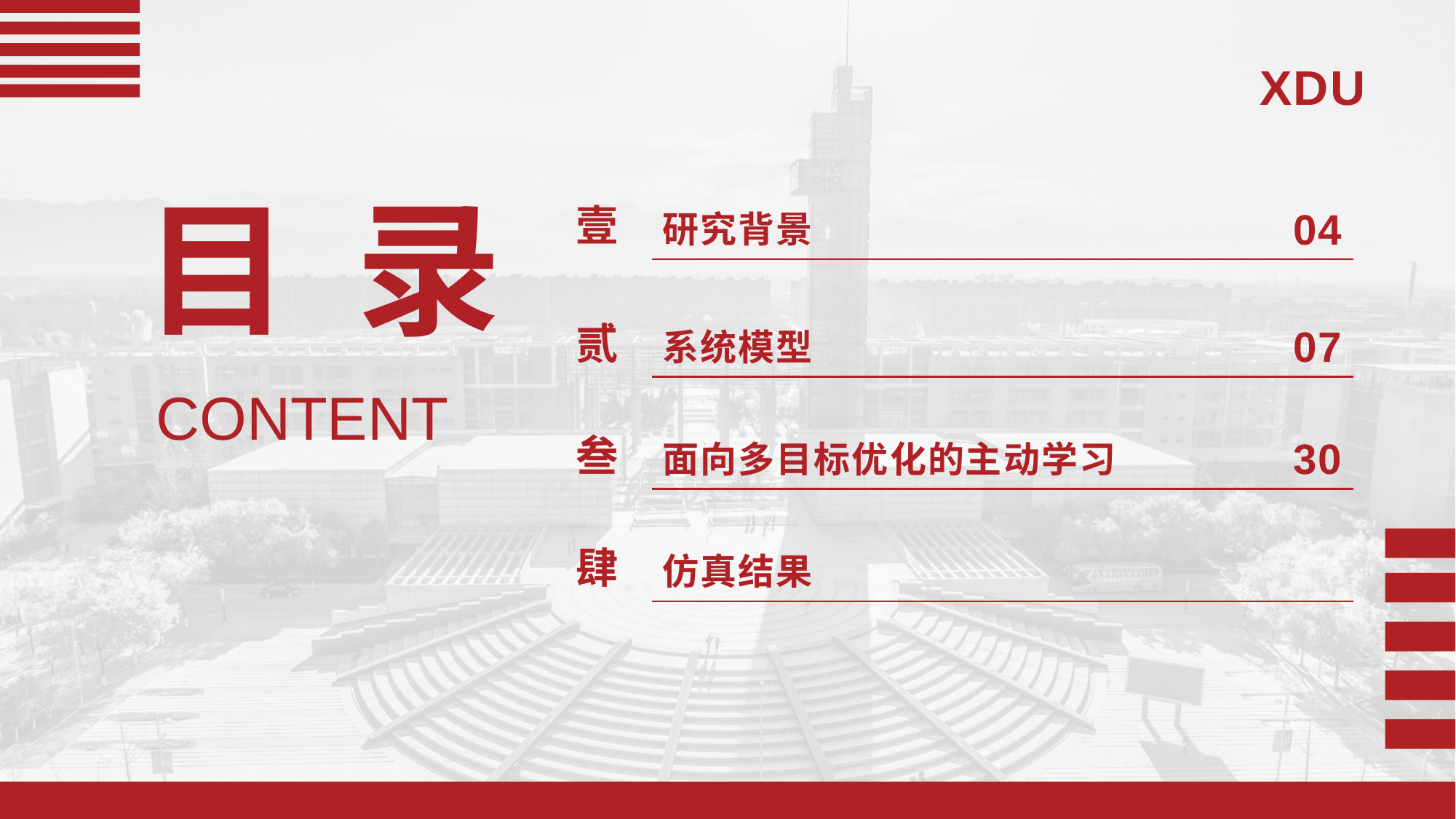

| 壹 | 研究背景 | 04 |
| --- | --- | --- |
| 贰 | 系统模型 | 07 |
| 叁 | 面向多目标优化的主动学习 | 30 |
| 肆 | 仿真结果 |  |
目  录
CONTENT